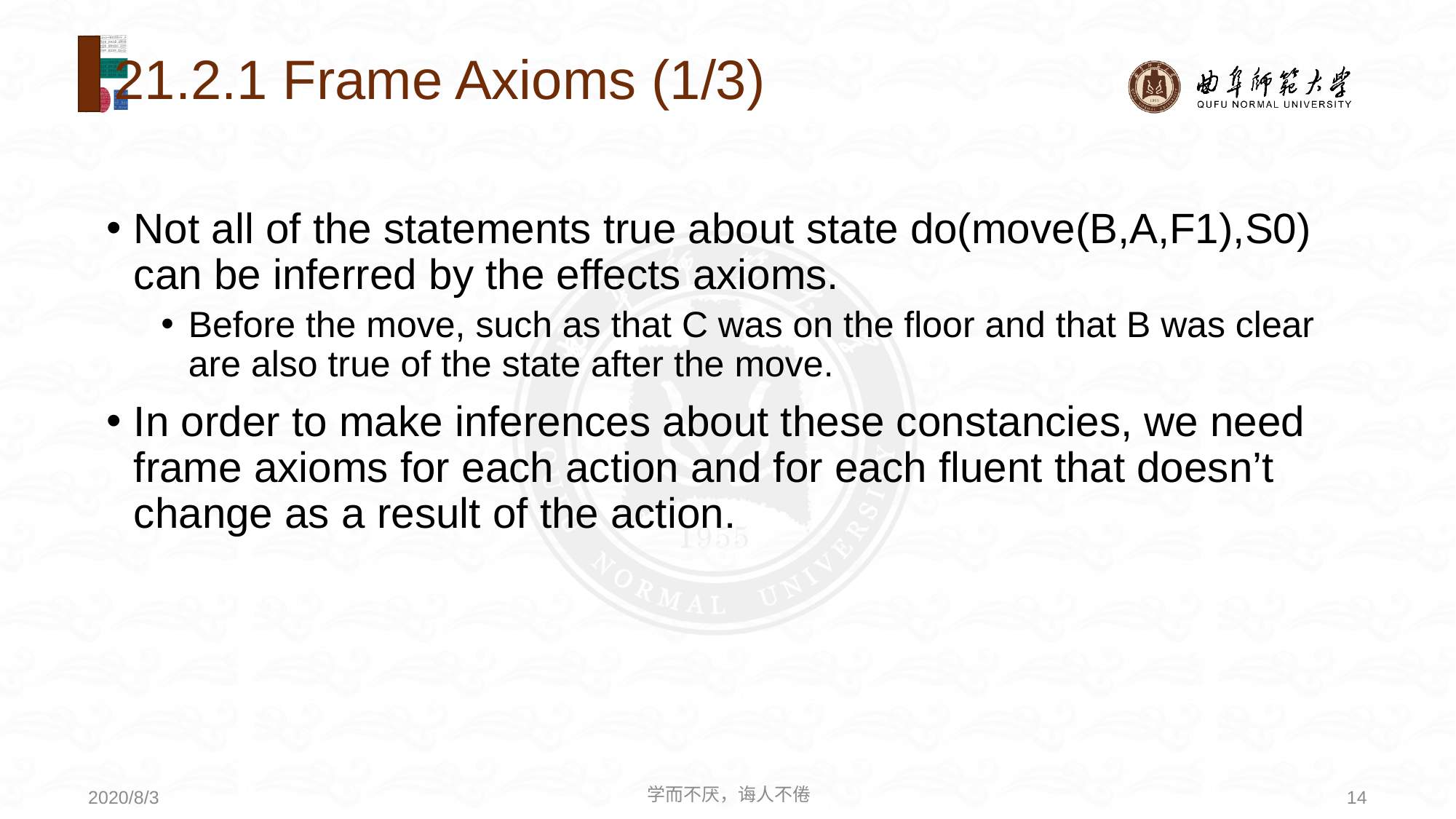

# 21.2.1 Frame Axioms (1/3)
Not all of the statements true about state do(move(B,A,F1),S0) can be inferred by the effects axioms.
Before the move, such as that C was on the floor and that B was clear are also true of the state after the move.
In order to make inferences about these constancies, we need frame axioms for each action and for each fluent that doesn’t change as a result of the action.
学而不厌，诲人不倦
14
2020/8/3